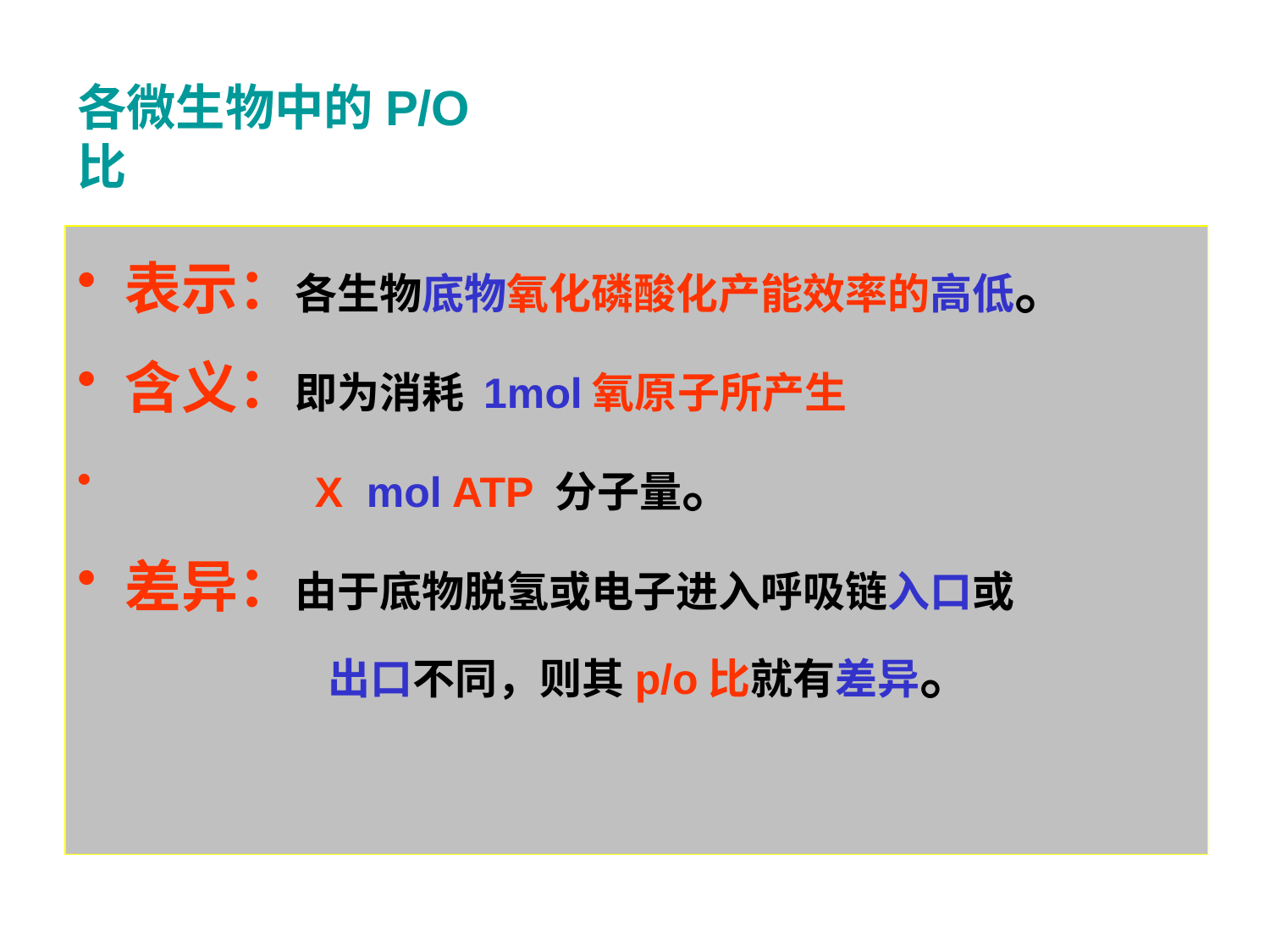

各微生物中的P/O比
表示：各生物底物氧化磷酸化产能效率的高低。
含义：即为消耗 1mol氧原子所产生
                X  mol ATP 分子量。
差异：由于底物脱氢或电子进入呼吸链入口或		        出口不同，则其p/o比就有差异。